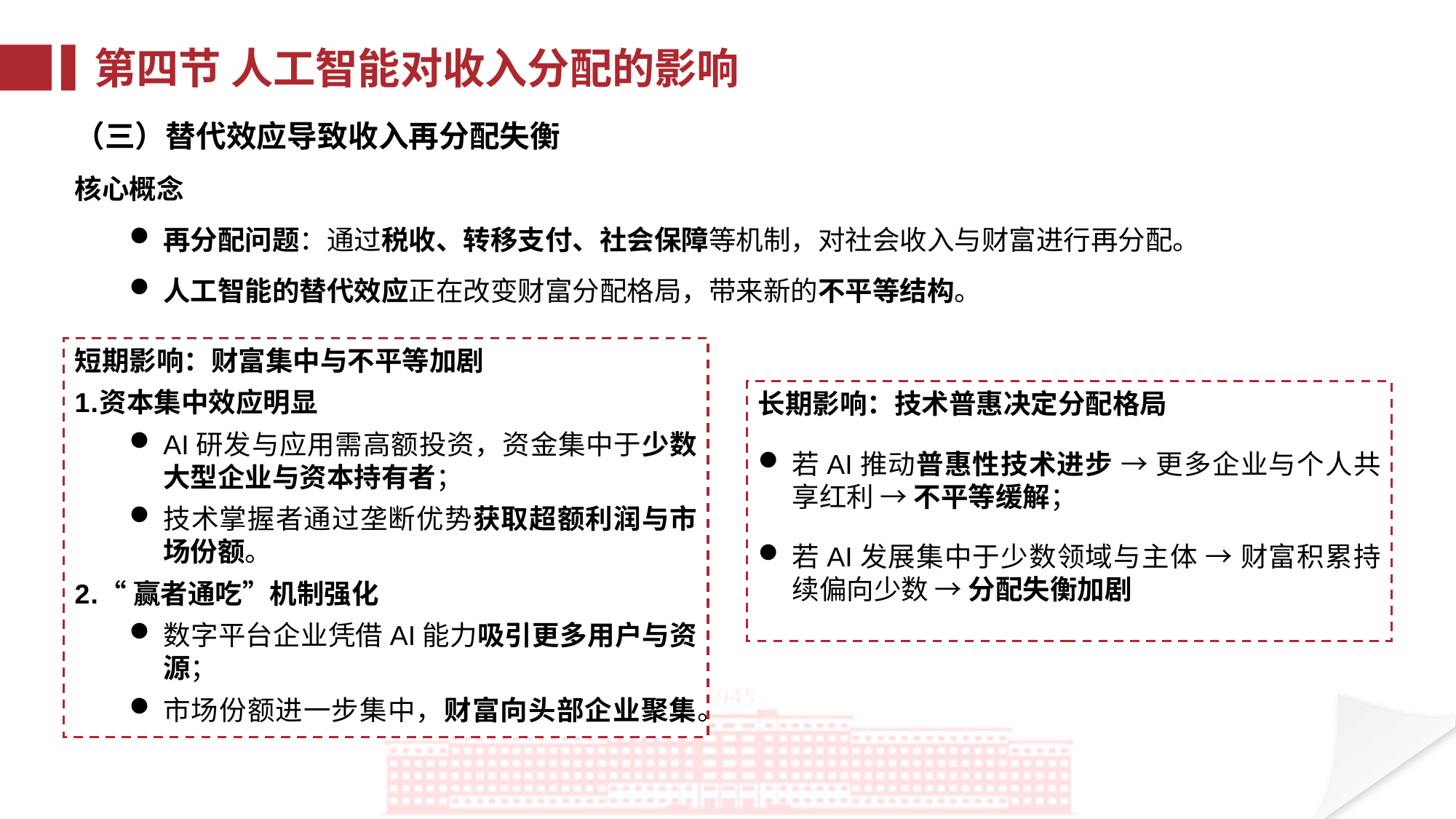

第四节 人工智能对收入分配的影响
（三）替代效应导致收入再分配失衡
核心概念
再分配问题：通过税收、转移支付、社会保障等机制，对社会收入与财富进行再分配。
人工智能的替代效应正在改变财富分配格局，带来新的不平等结构。
短期影响：财富集中与不平等加剧
资本集中效应明显
AI研发与应用需高额投资，资金集中于少数大型企业与资本持有者；
技术掌握者通过垄断优势获取超额利润与市场份额。
“赢者通吃”机制强化
数字平台企业凭借AI能力吸引更多用户与资源；
市场份额进一步集中，财富向头部企业聚集。
长期影响：技术普惠决定分配格局
若AI推动普惠性技术进步 → 更多企业与个人共享红利 → 不平等缓解；
若AI发展集中于少数领域与主体 → 财富积累持续偏向少数 → 分配失衡加剧